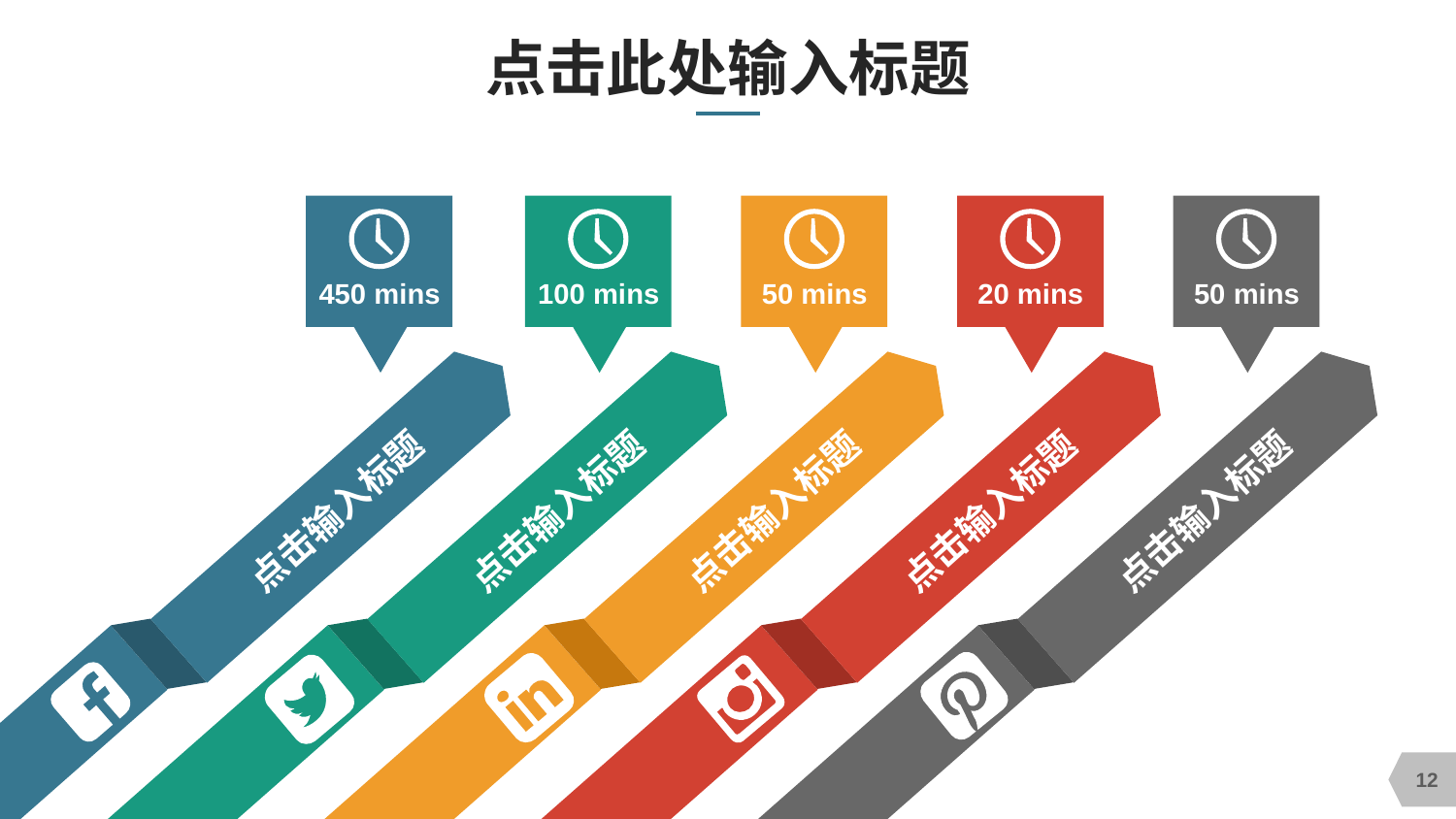

# 点击此处输入标题

450 mins

100 mins

50 mins

20 mins

50 mins
点击输入标题
点击输入标题
点击输入标题
点击输入标题
点击输入标题

12